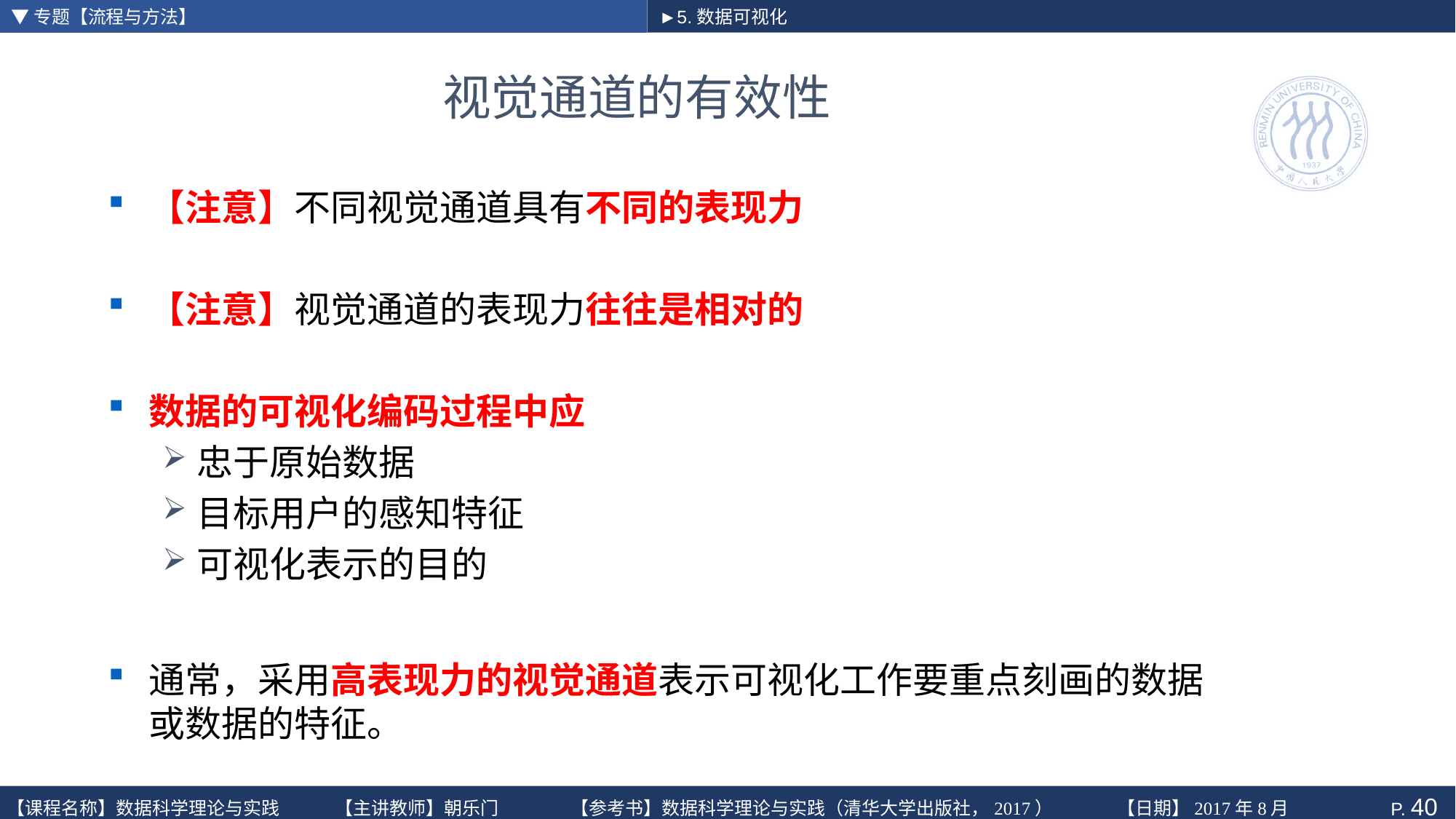

▼专题【流程与方法】
►5.数据可视化

# 视觉通道的有效性
【注意】不同视觉通道具有不同的表现力

【注意】视觉通道的表现力往往是相对的

数据的可视化编码过程中应
忠于原始数据
目标用户的感知特征
可视化表示的目的

通常，采用高表现力的视觉通道表示可视化工作要重点刻画的数据或数据的特征。